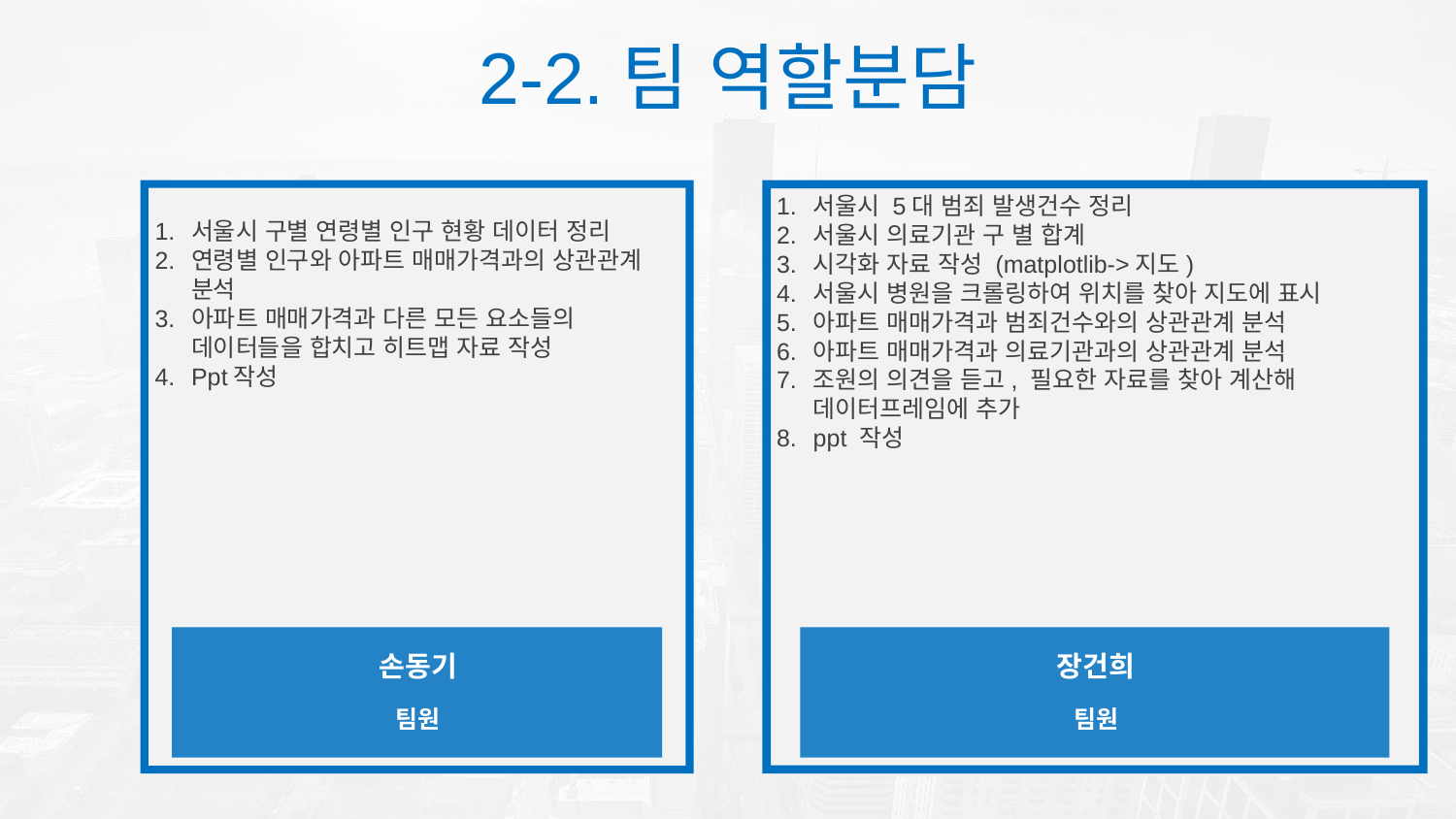

2-2.팀 역할분담

서울시 구별 연령별 인구 현황 데이터 정리
연령별 인구와 아파트 매매가격과의 상관관계 분석
아파트 매매가격과 다른 모든 요소들의 데이터들을 합치고 히트맵 자료 작성
Ppt작성

손동기
팀원

서울시 5대 범죄 발생건수 정리
서울시 의료기관 구 별 합계
시각화 자료 작성 (matplotlib->지도)
서울시 병원을 크롤링하여 위치를 찾아 지도에 표시
아파트 매매가격과 범죄건수와의 상관관계 분석
아파트 매매가격과 의료기관과의 상관관계 분석
조원의 의견을 듣고, 필요한 자료를 찾아 계산해 데이터프레임에 추가
ppt 작성

장건희
팀원